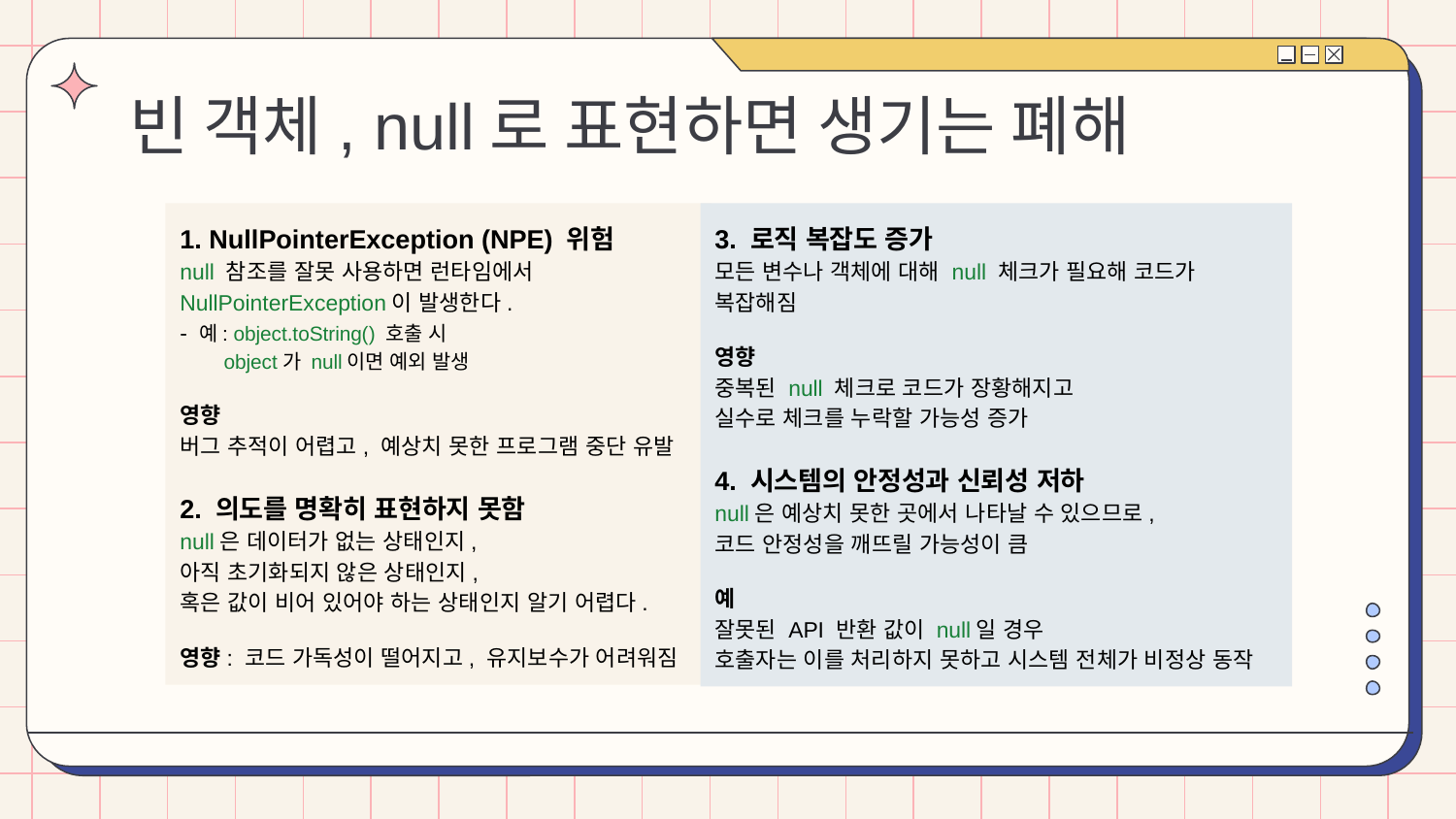

# 빈 객체, null로 표현하면 생기는 폐해
1. NullPointerException (NPE) 위험
null 참조를 잘못 사용하면 런타임에서 NullPointerException이 발생한다.
- 예: object.toString() 호출 시
       object가 null이면 예외 발생
영향
버그 추적이 어렵고, 예상치 못한 프로그램 중단 유발
2. 의도를 명확히 표현하지 못함
null은 데이터가 없는 상태인지,
아직 초기화되지 않은 상태인지,
혹은 값이 비어 있어야 하는 상태인지 알기 어렵다.
영향: 코드 가독성이 떨어지고, 유지보수가 어려워짐
3. 로직 복잡도 증가
모든 변수나 객체에 대해 null 체크가 필요해 코드가 복잡해짐
영향
중복된 null 체크로 코드가 장황해지고
실수로 체크를 누락할 가능성 증가
4. 시스템의 안정성과 신뢰성 저하
null은 예상치 못한 곳에서 나타날 수 있으므로,
코드 안정성을 깨뜨릴 가능성이 큼
예
잘못된 API 반환 값이 null일 경우
호출자는 이를 처리하지 못하고 시스템 전체가 비정상 동작